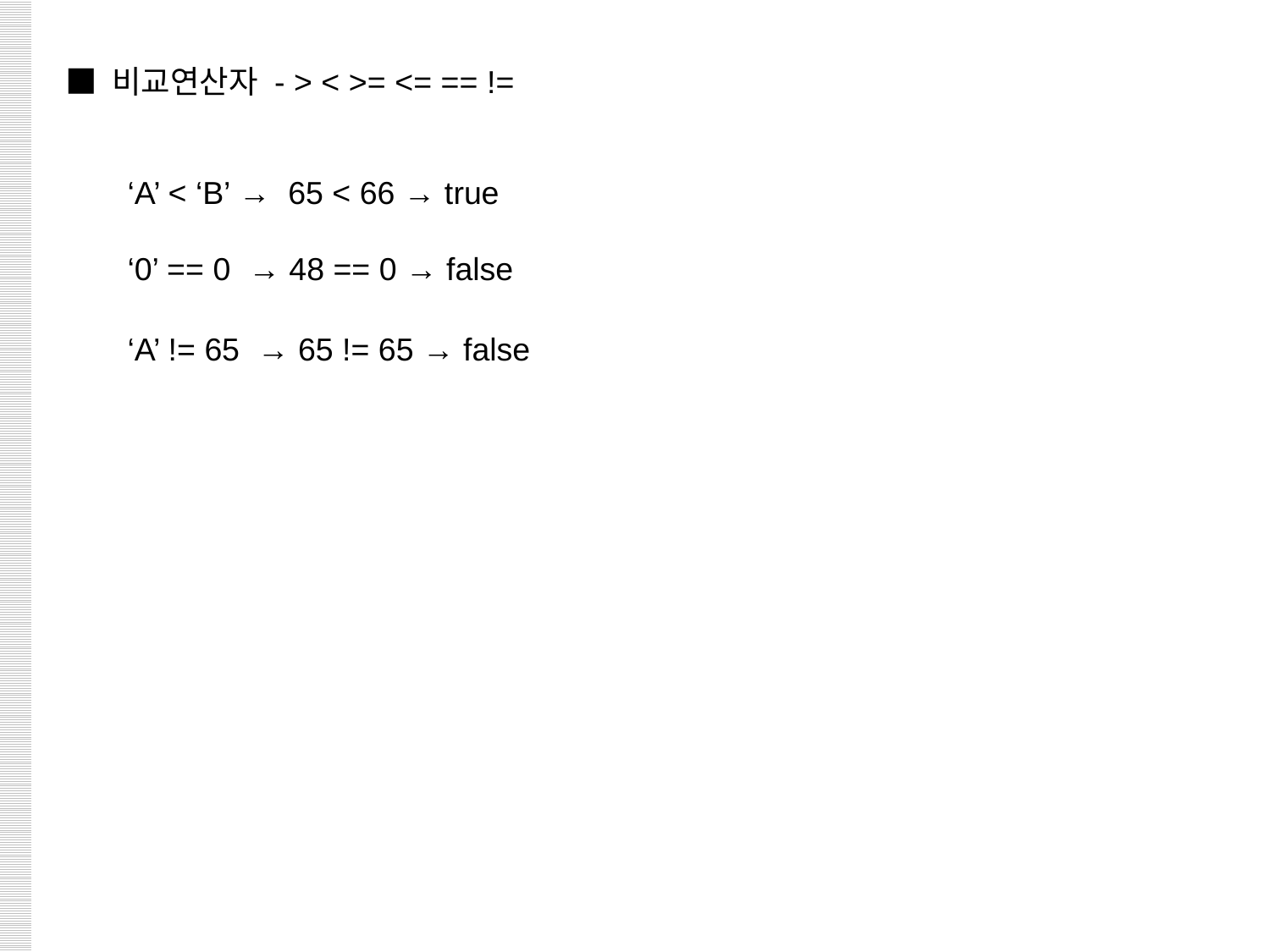

■ 비교연산자 - > < >= <= == !=
‘A’ < ‘B’ →  65 < 66 → true
‘0’ == 0  → 48 == 0 → false
‘A’ != 65  → 65 != 65 → false